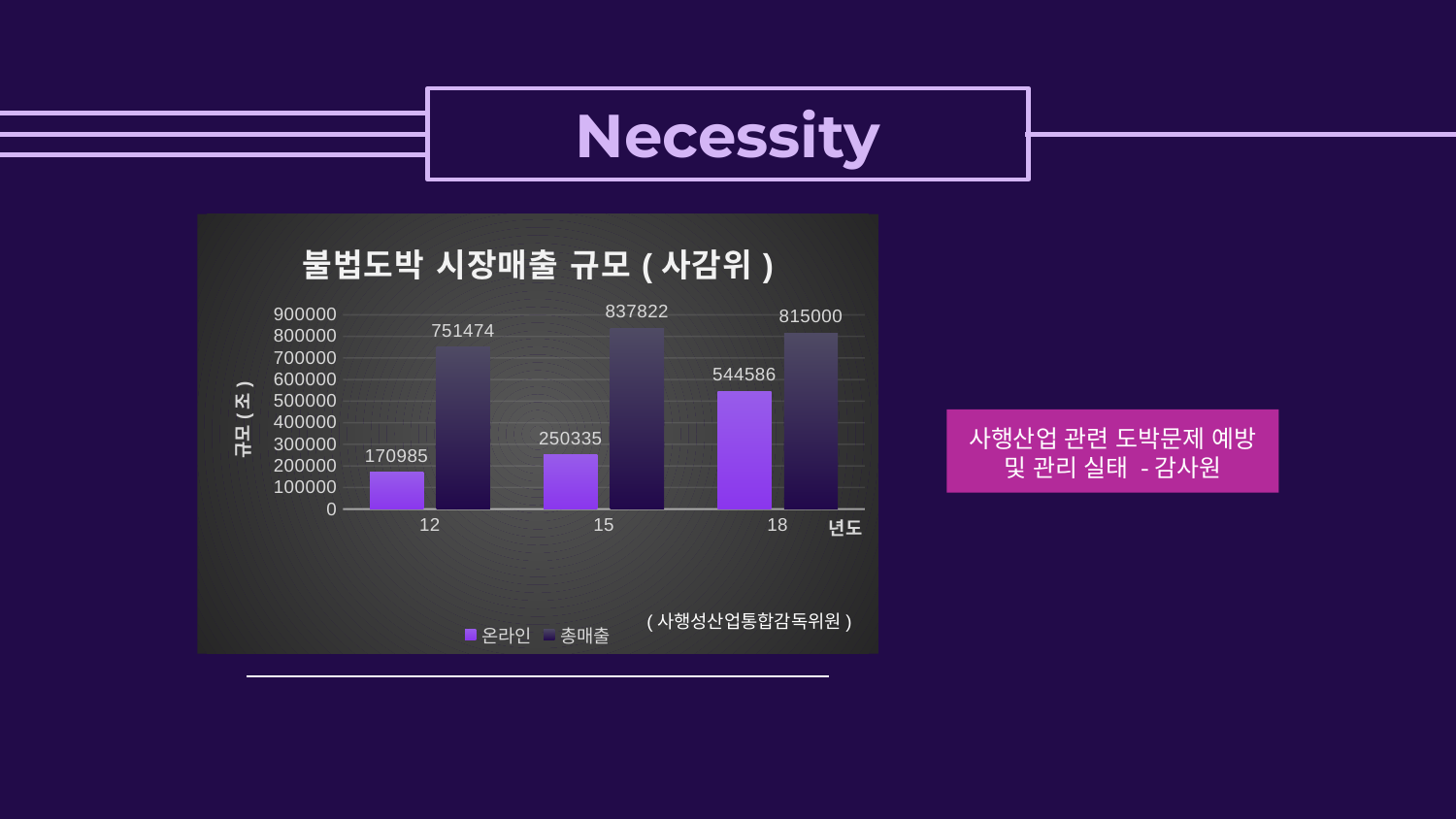

# Necessity

### Chart: 불법도박 시장매출 규모(사감위)

| Category | 온라인 | 총매출 |
|---|---|---|
| 12 | 170985.0 | 751474.0 |
| 15 | 250335.0 | 837822.0 |
| 18 | 544586.0 | 815000.0 |
사행산업 관련 도박문제 예방 및 관리 실태 -감사원
(사행성산업통합감독위원)